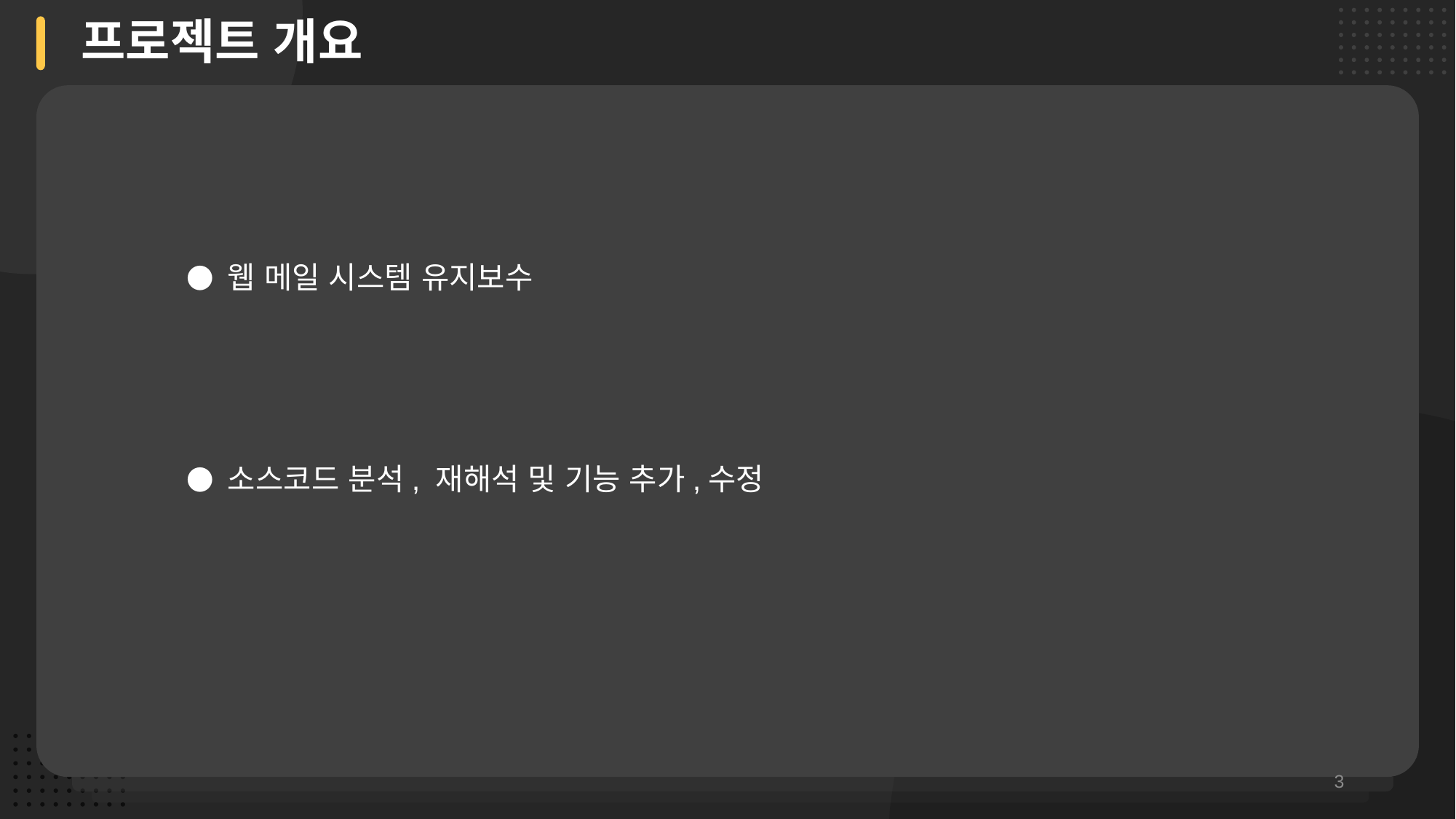

프로젝트 개요
● 웹 메일 시스템 유지보수

● 소스코드 분석, 재해석 및 기능 추가,수정

3